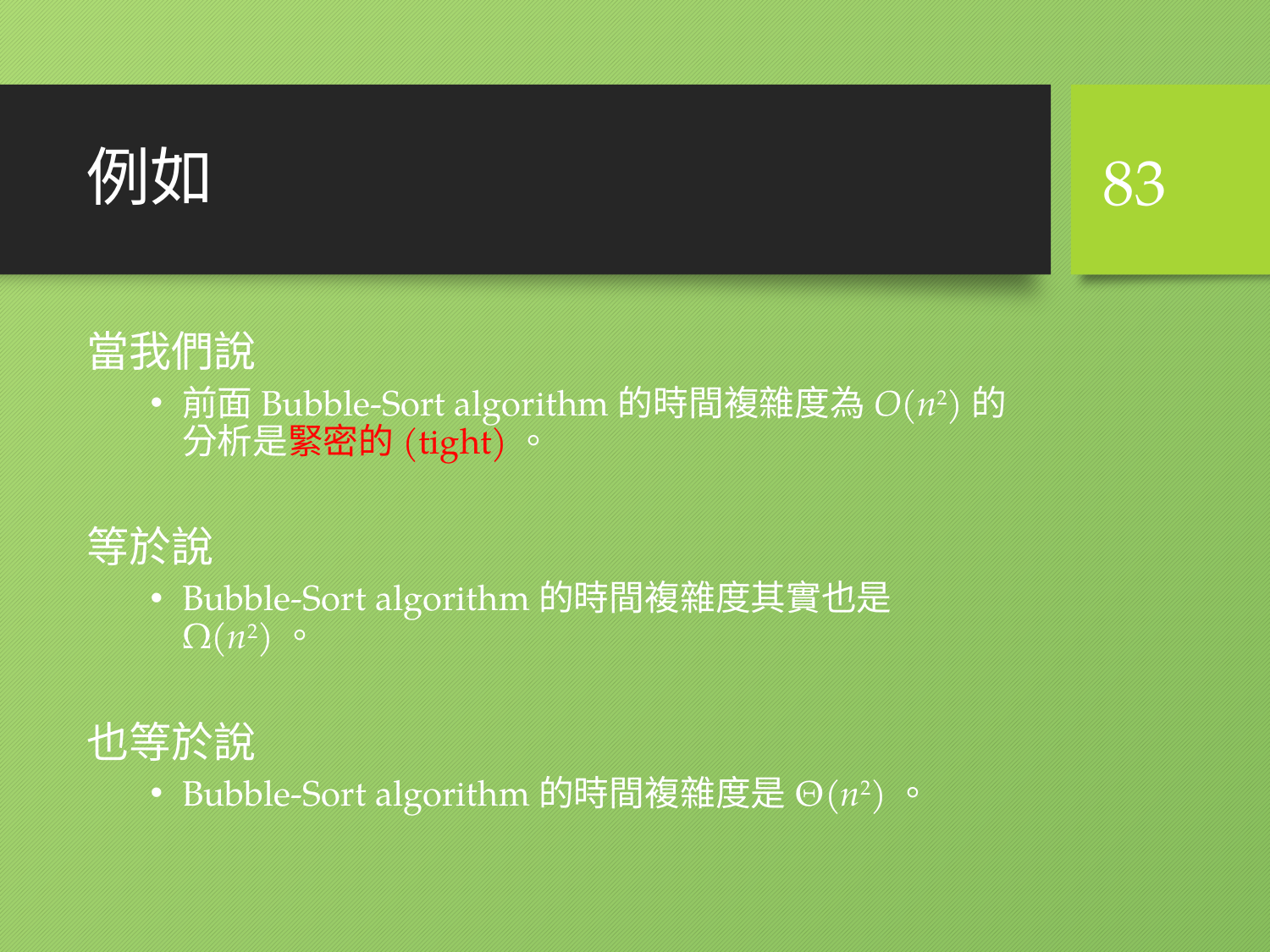

# 例如
83
當我們說
前面Bubble-Sort algorithm的時間複雜度為O(n2)的分析是緊密的(tight)。

等於說
Bubble-Sort algorithm的時間複雜度其實也是Ω(n2)。

也等於說
Bubble-Sort algorithm的時間複雜度是Θ(n2)。